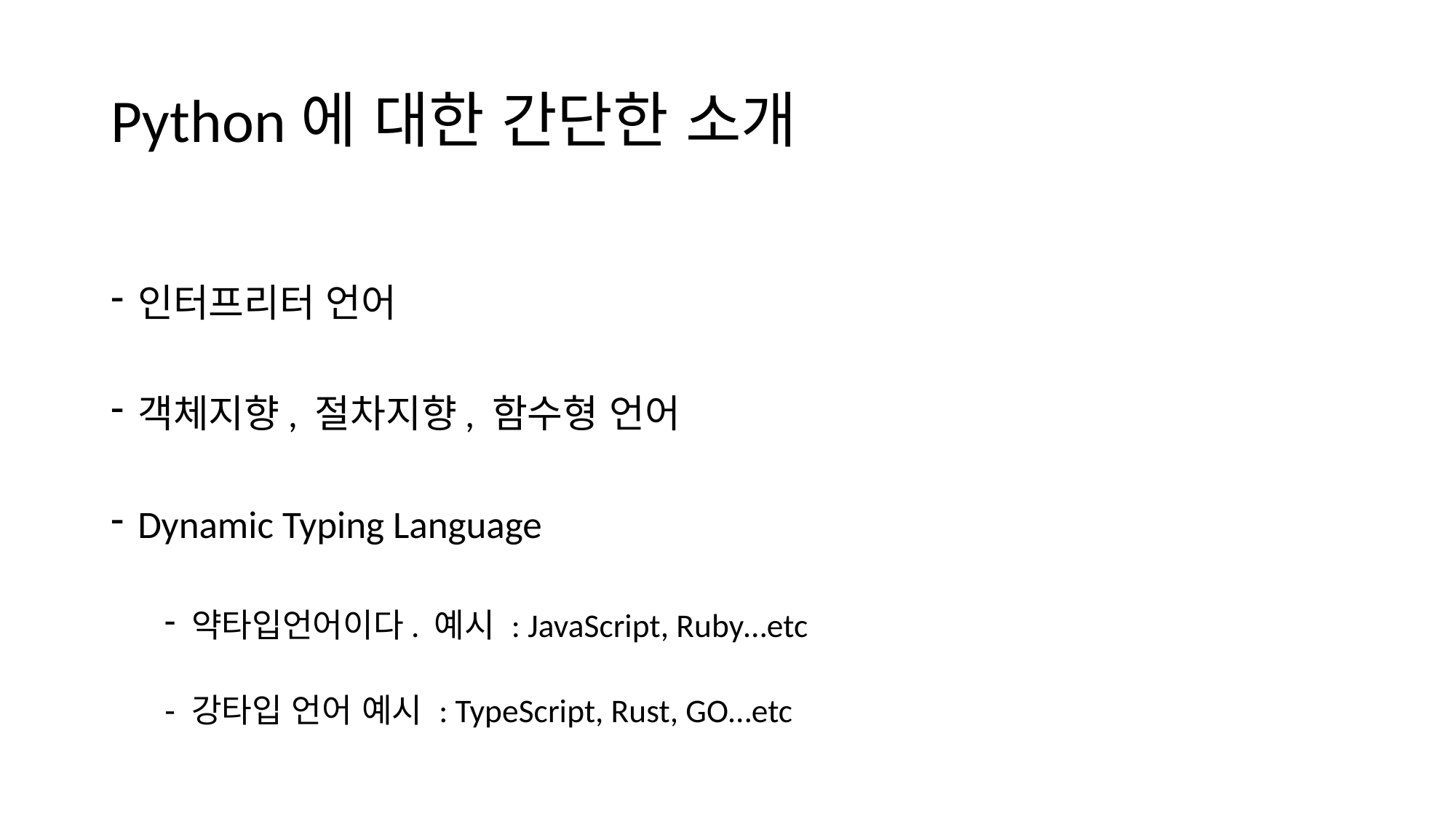

# Python에 대한 간단한 소개

인터프리터 언어

객체지향, 절차지향, 함수형 언어

Dynamic Typing Language

약타입언어이다. 예시 : JavaScript, Ruby…etc

강타입 언어 예시 : TypeScript, Rust, GO…etc